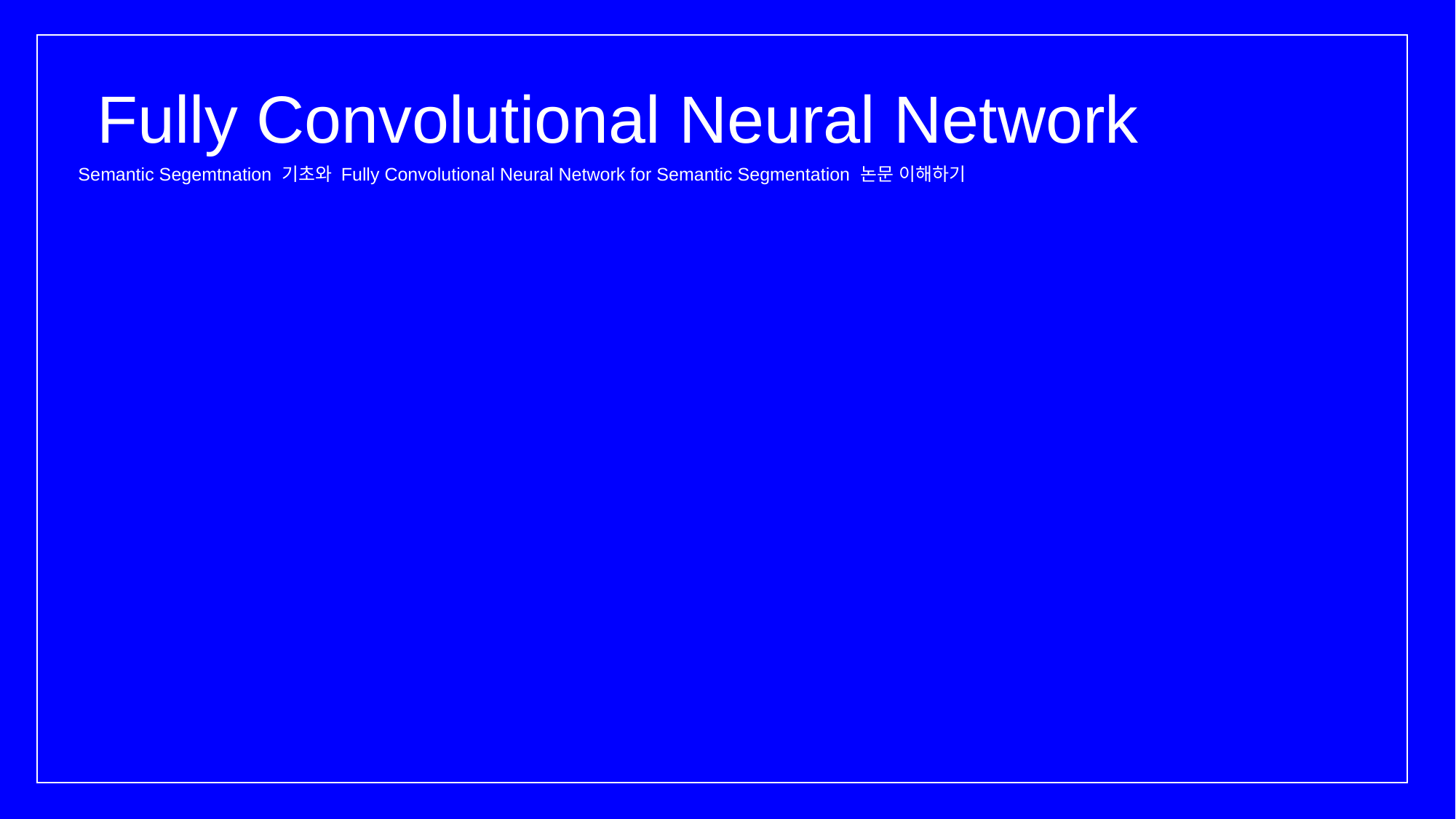

Fully Convolutional Neural Network
Semantic Segemtnation 기초와 Fully Convolutional Neural Network for Semantic Segmentation 논문 이해하기